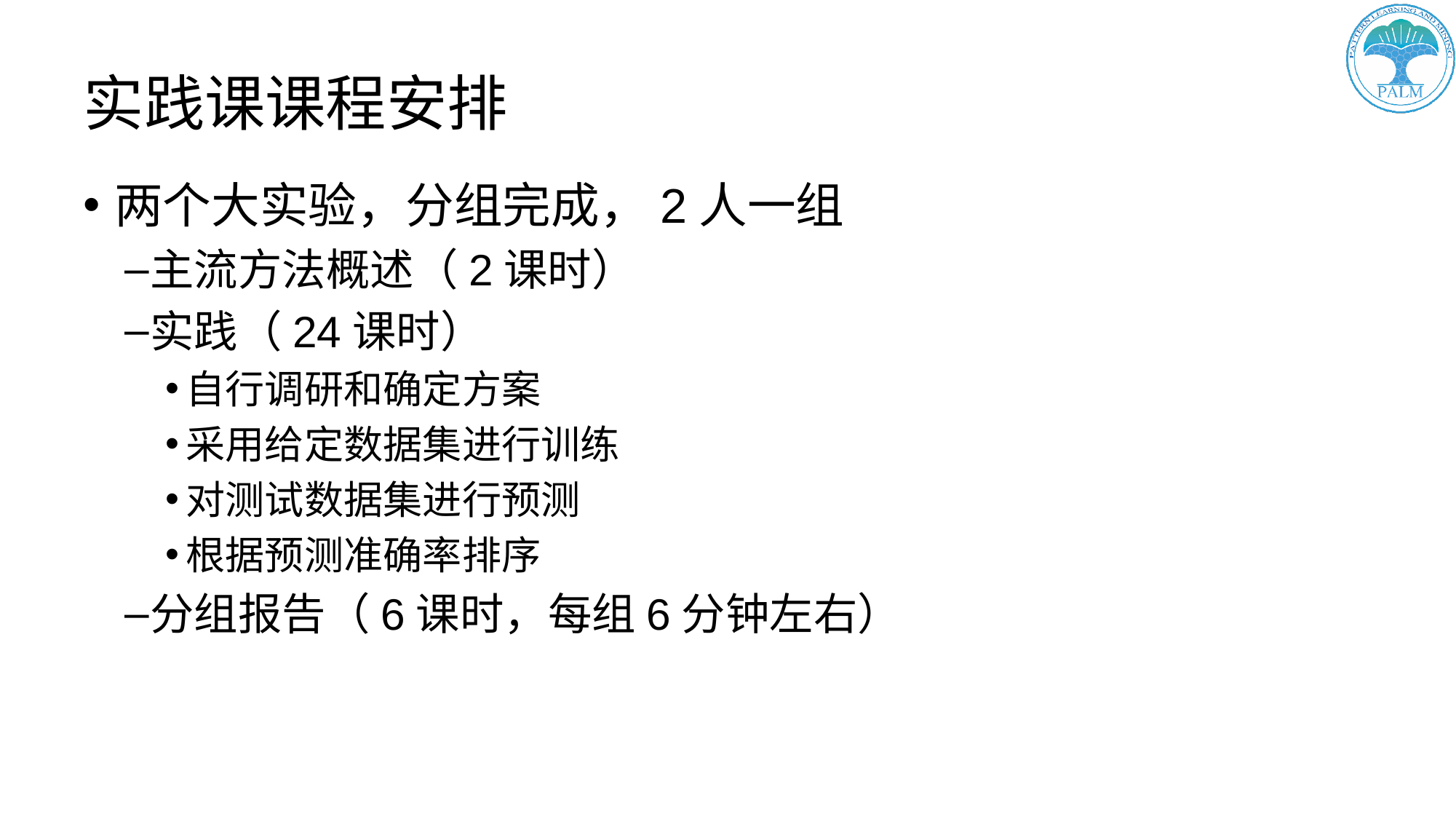

# 实践课课程安排
两个大实验，分组完成，2人一组
主流方法概述（2课时）
实践（24课时）
自行调研和确定方案
采用给定数据集进行训练
对测试数据集进行预测
根据预测准确率排序
分组报告（6课时，每组6分钟左右）